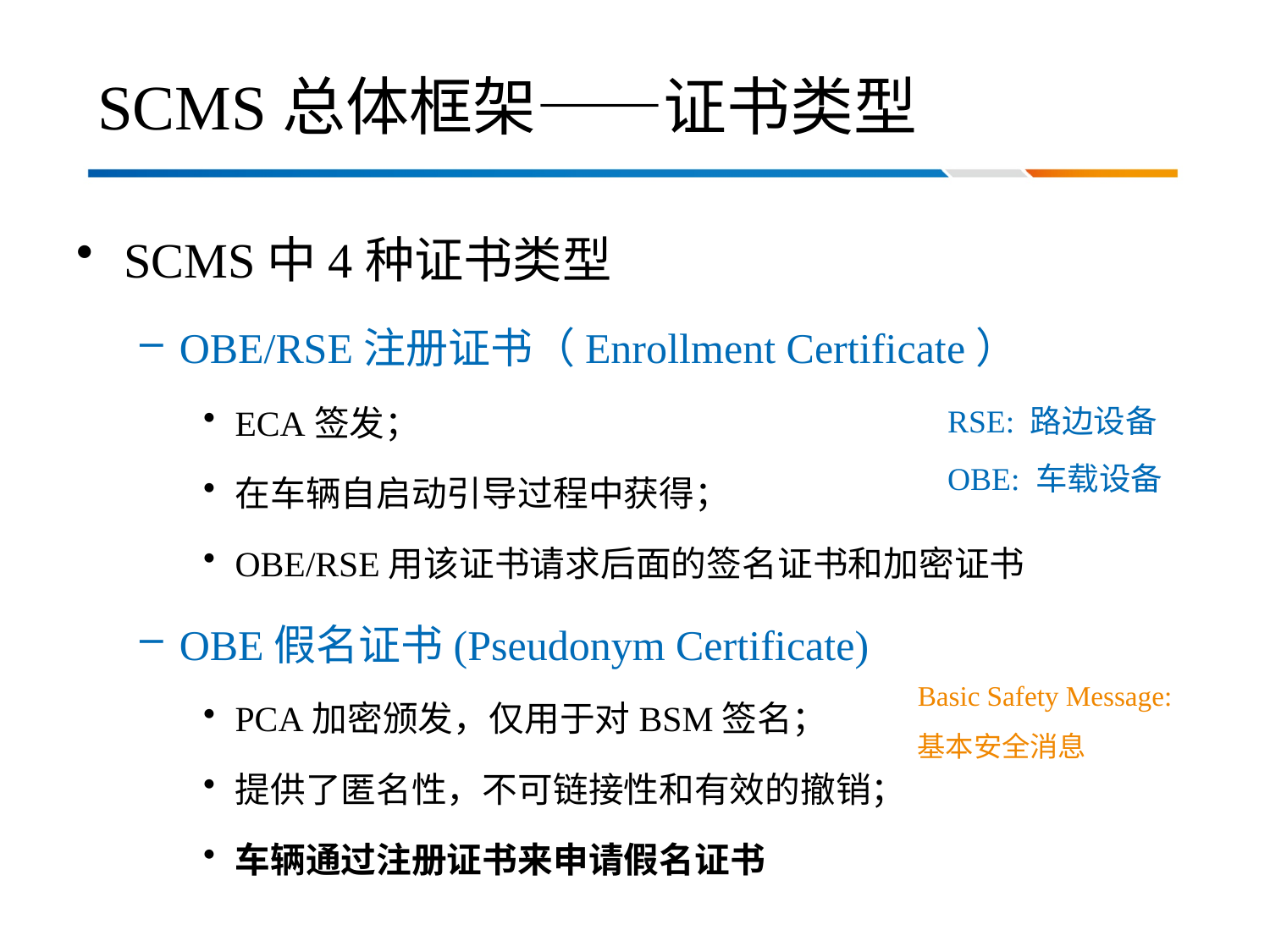

# SCMS总体框架——证书类型
SCMS中4种证书类型
OBE/RSE注册证书（Enrollment Certificate）
ECA签发；
在车辆自启动引导过程中获得；
OBE/RSE用该证书请求后面的签名证书和加密证书
OBE假名证书(Pseudonym Certificate)
PCA加密颁发，仅用于对BSM签名；
提供了匿名性，不可链接性和有效的撤销；
车辆通过注册证书来申请假名证书
RSE: 路边设备
OBE: 车载设备
Basic Safety Message: 基本安全消息